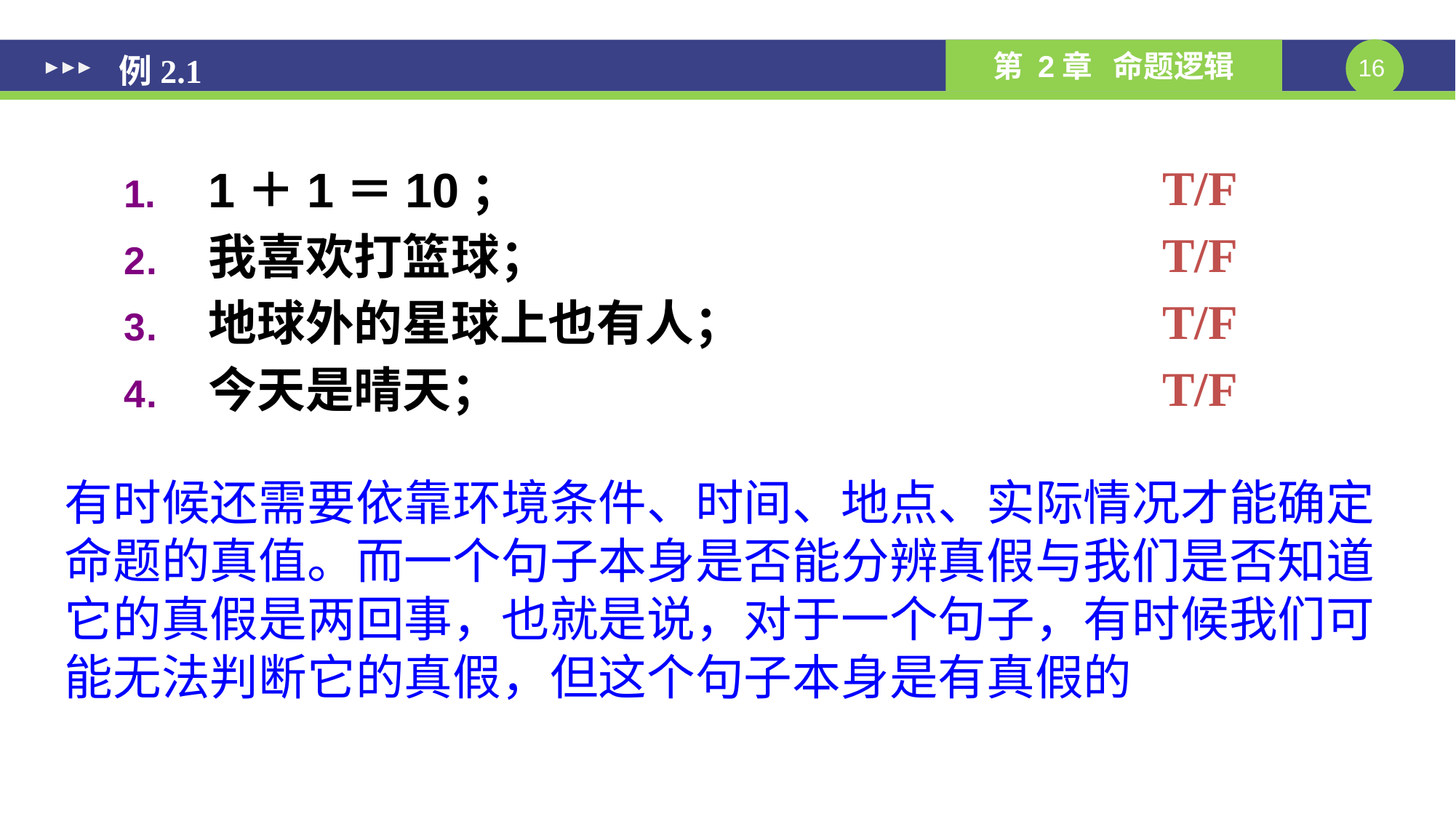

# 例2.1
1＋1＝10；
我喜欢打篮球；
地球外的星球上也有人；
今天是晴天；
T/F
T/F
T/F
T/F
有时候还需要依靠环境条件、时间、地点、实际情况才能确定命题的真值。而一个句子本身是否能分辨真假与我们是否知道它的真假是两回事，也就是说，对于一个句子，有时候我们可能无法判断它的真假，但这个句子本身是有真假的